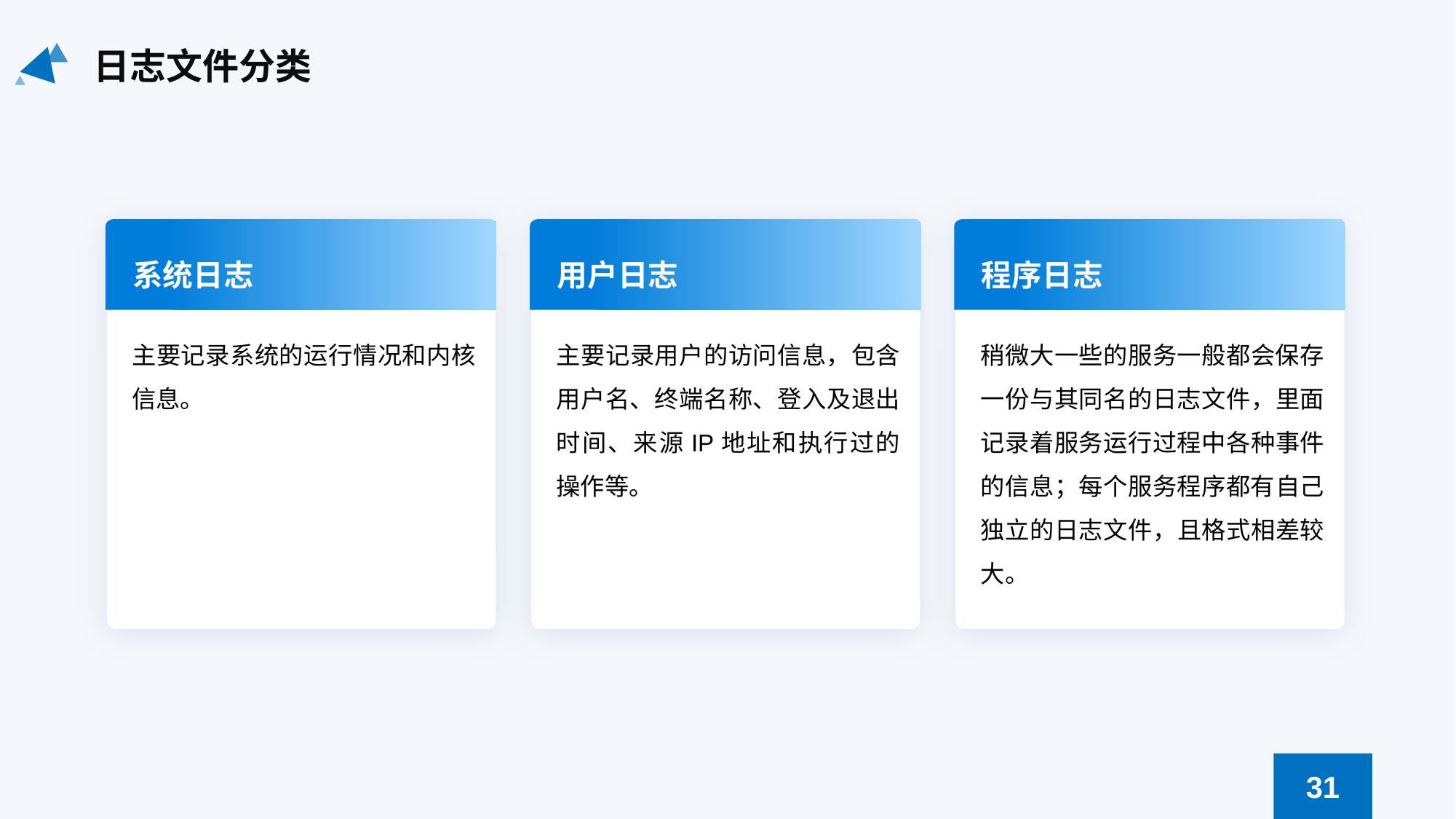

日志文件分类

系统日志
主要记录系统的运行情况和内核信息。

用户日志
主要记录用户的访问信息，包含用户名、终端名称、登入及退出时间、来源IP地址和执行过的操作等。

程序日志
稍微大一些的服务一般都会保存一份与其同名的日志文件，里面记录着服务运行过程中各种事件的信息；每个服务程序都有自己独立的日志文件，且格式相差较大。

31